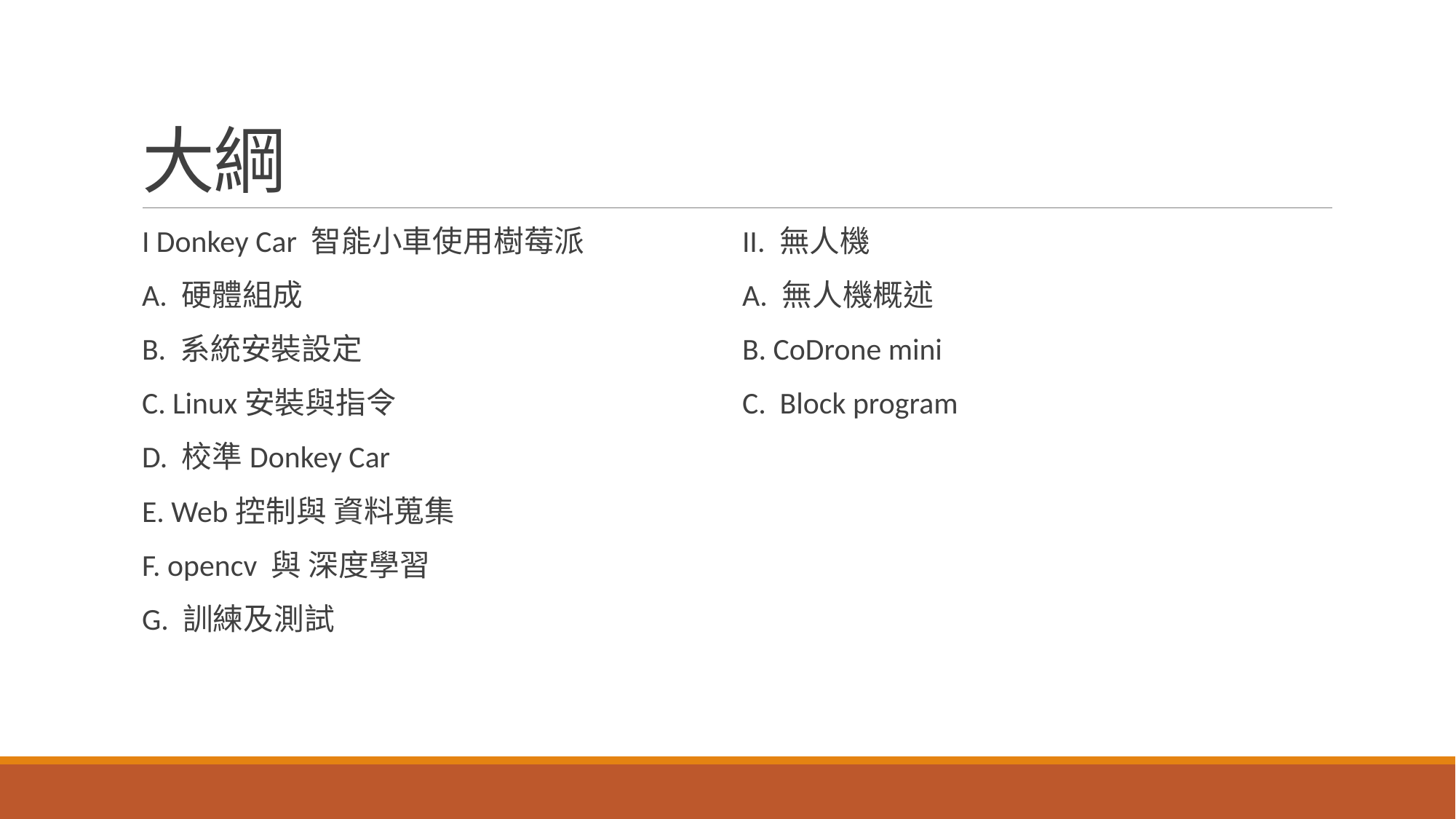

# 大綱
I Donkey Car 智能小車使用樹莓派
A. 硬體組成
B. 系統安裝設定
C. Linux安裝與指令
D. 校準Donkey Car
E. Web控制與 資料蒐集
F. opencv 與 深度學習
G. 訓練及測試

II. 無人機
A. 無人機概述
B. CoDrone mini
C.  Block program